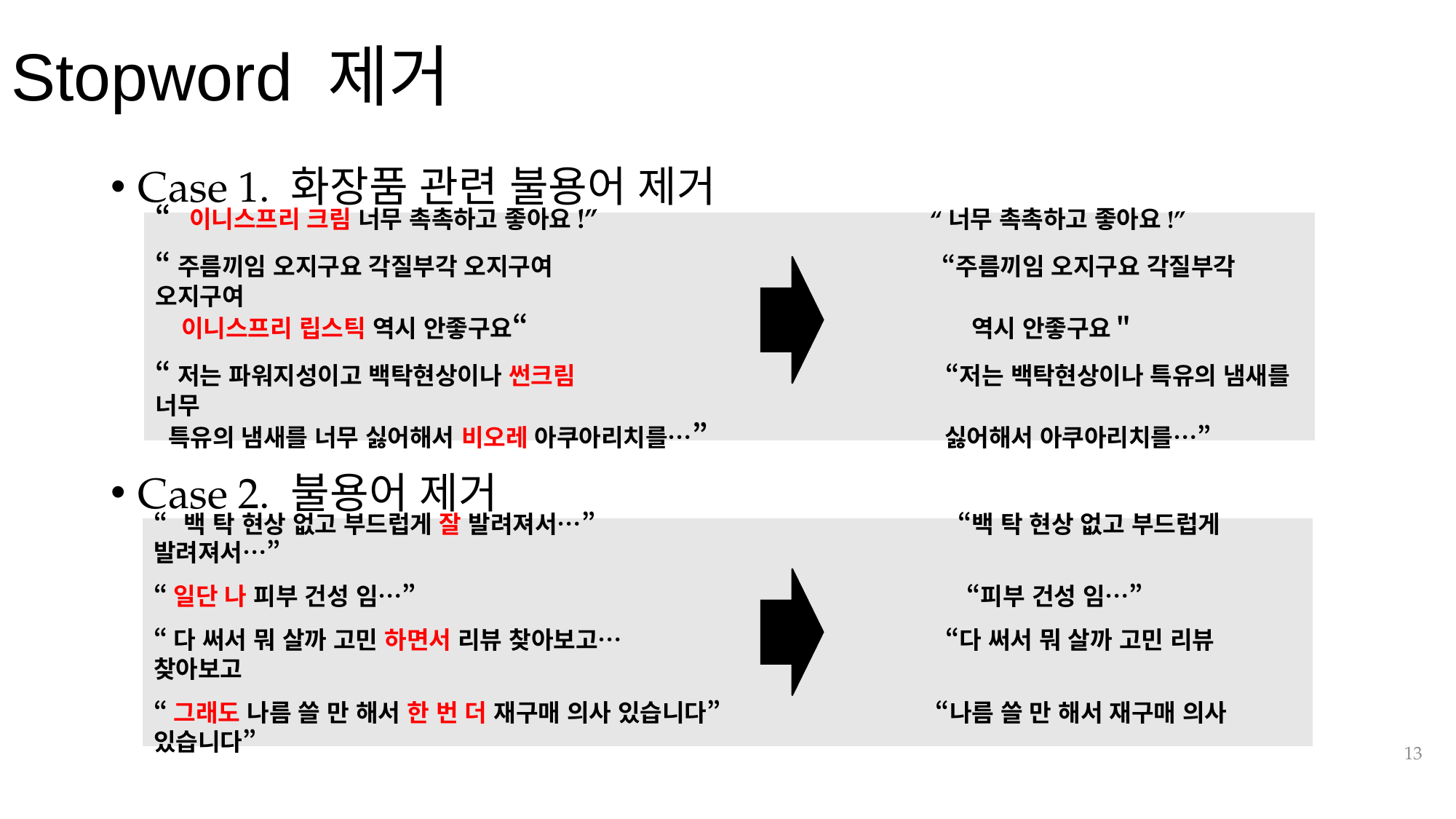

# Stopword 제거
Case 1. 화장품 관련 불용어 제거

“이니스프리 크림 너무 촉촉하고 좋아요!”                                                “너무 촉촉하고 좋아요!”

“주름끼임 오지구요 각질부각 오지구여                                                          “주름끼임 오지구요 각질부각 오지구여
   이니스프리 립스틱 역시 안좋구요“                                                          역시 안좋구요＂

“저는 파워지성이고 백탁현상이나 썬크림                                                       “저는 백탁현상이나 특유의 냄새를 너무
 특유의 냄새를 너무 싫어해서 비오레 아쿠아리치를…”                               싫어해서 아쿠아리치를…”

Case 2. 불용어 제거

“백 탁 현상 없고 부드럽게 잘 발려져서…”                                                      “백 탁 현상 없고 부드럽게 발려져서…”

“일단 나 피부 건성 임…”                                                                                  “피부 건성 임…”

“다 써서 뭐 살까 고민 하면서 리뷰 찾아보고…                                                “다 써서 뭐 살까 고민 리뷰 찾아보고

“그래도 나름 쓸 만 해서 한 번 더 재구매 의사 있습니다”                                “나름 쓸 만 해서 재구매 의사 있습니다”

13